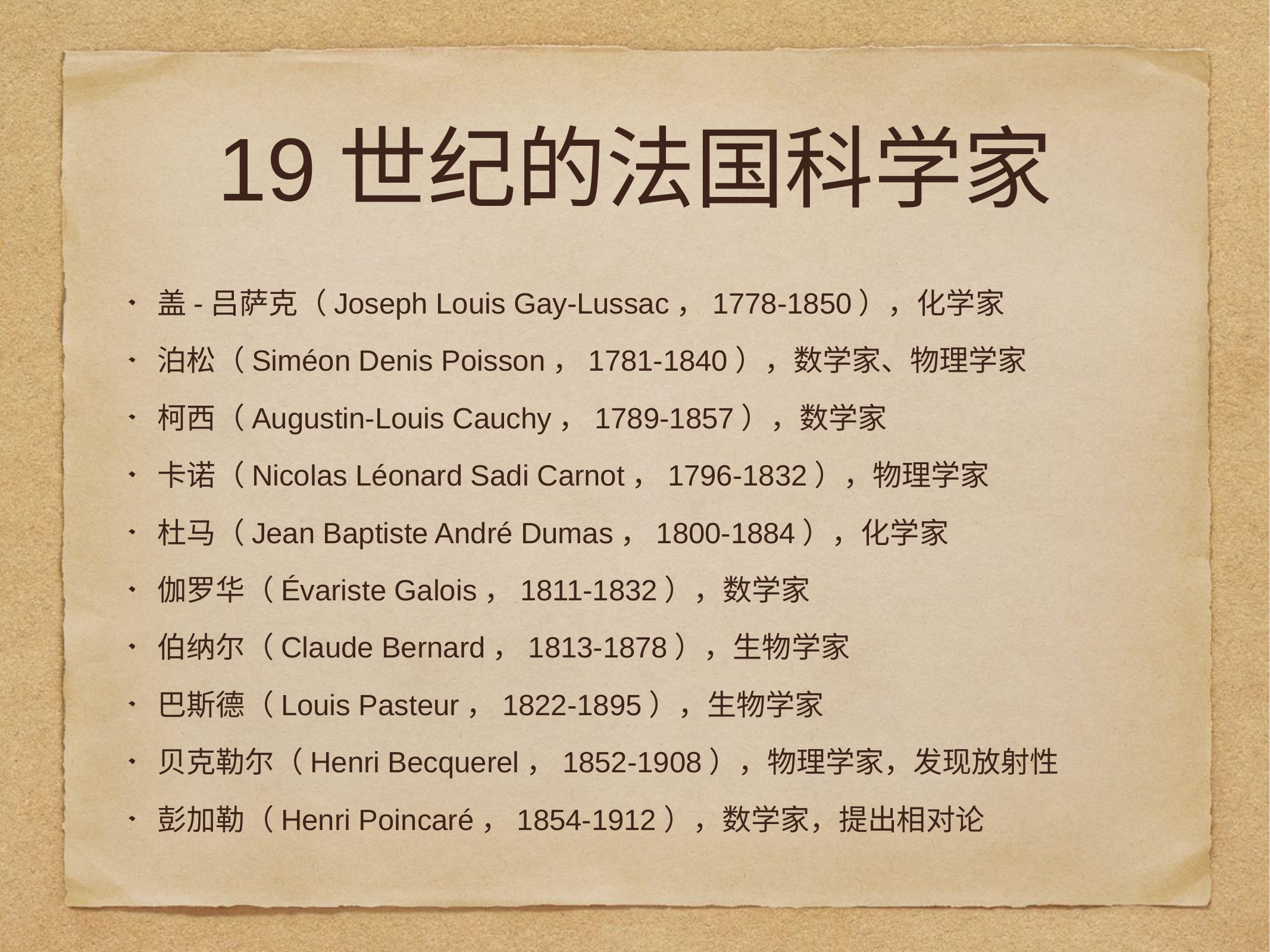

# 19世纪的法国科学家
盖-吕萨克（Joseph Louis Gay-Lussac，1778-1850），化学家
泊松（Siméon Denis Poisson，1781-1840），数学家、物理学家
柯西（Augustin-Louis Cauchy，1789-1857），数学家
卡诺（Nicolas Léonard Sadi Carnot，1796-1832），物理学家
杜马（Jean Baptiste André Dumas，1800-1884），化学家
伽罗华（Évariste Galois，1811-1832），数学家
伯纳尔（Claude Bernard，1813-1878），生物学家
巴斯德（Louis Pasteur，1822-1895），生物学家
贝克勒尔（Henri Becquerel，1852-1908），物理学家，发现放射性
彭加勒（Henri Poincaré，1854-1912），数学家，提出相对论